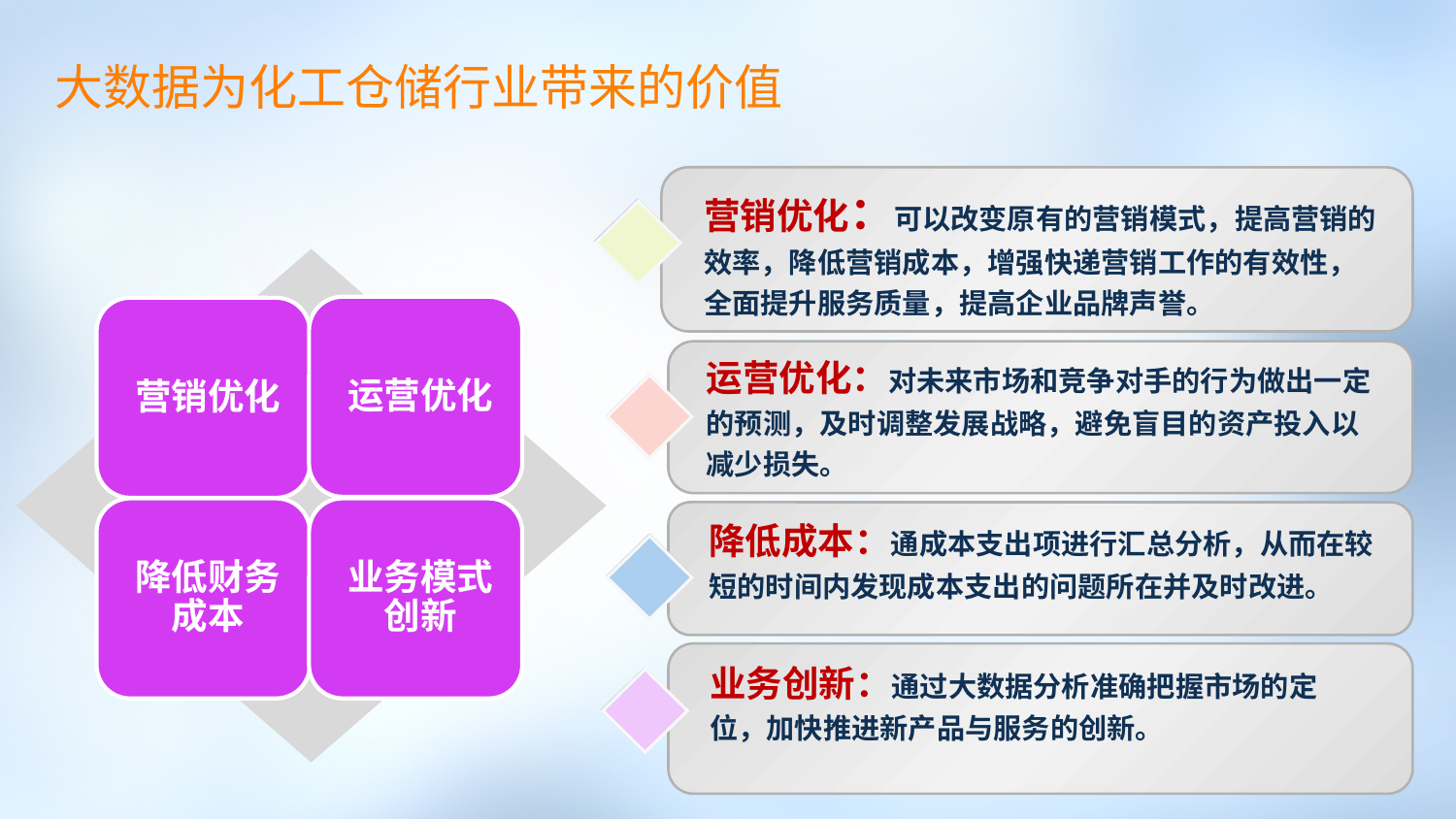

大数据为化工仓储行业带来的价值
营销优化：可以改变原有的营销模式，提高营销的效率，降低营销成本，增强快递营销工作的有效性，全面提升服务质量，提高企业品牌声誉。

营销优化
运营优化
降低财务成本
业务模式创新
运营优化：对未来市场和竞争对手的行为做出一定的预测，及时调整发展战略，避免盲目的资产投入以减少损失。

降低成本：通成本支出项进行汇总分析，从而在较短的时间内发现成本支出的问题所在并及时改进。

业务创新：通过大数据分析准确把握市场的定位，加快推进新产品与服务的创新。